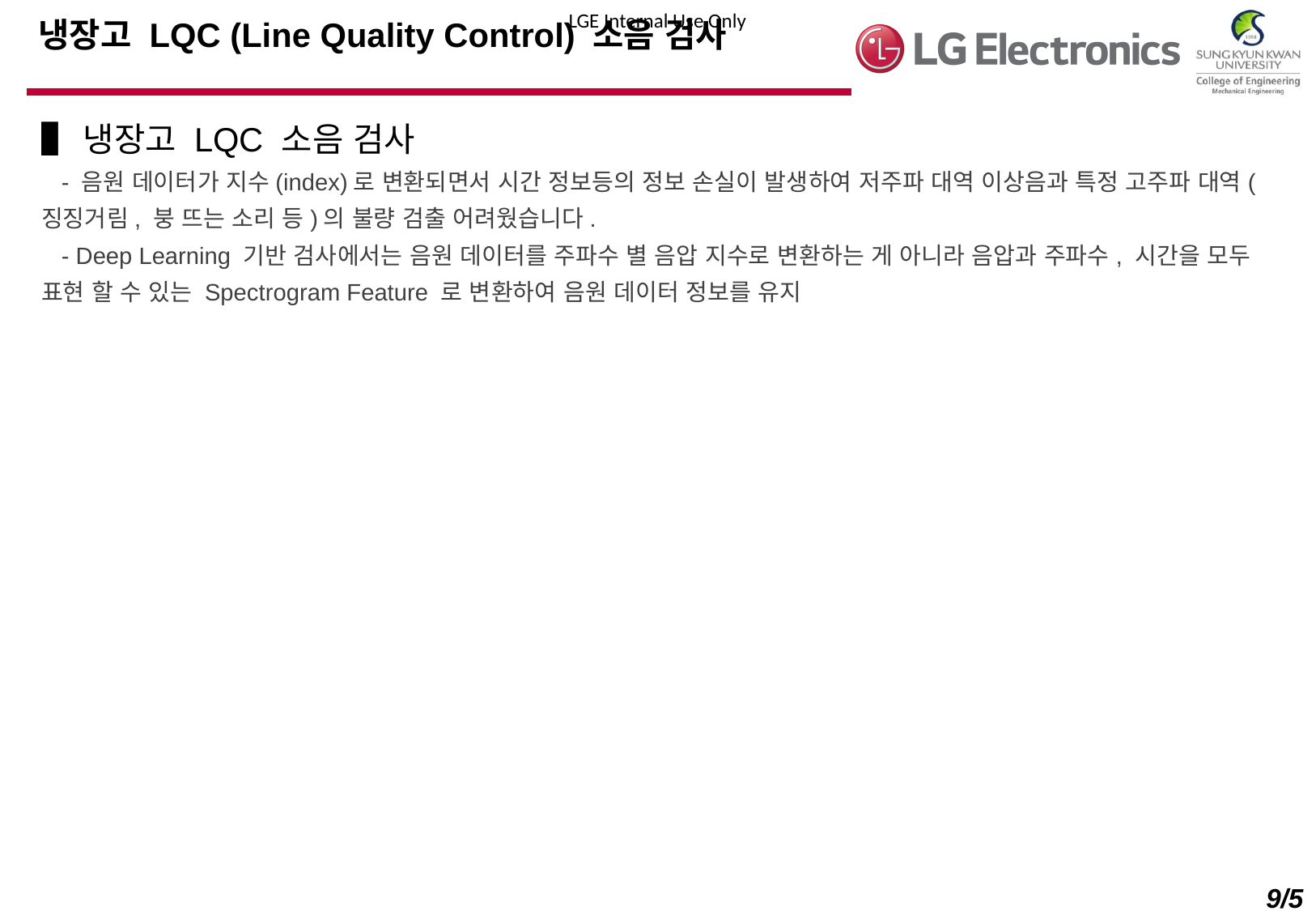

냉장고 LQC (Line Quality Control) 소음 검사
▌냉장고 LQC 소음 검사
   - 음원 데이터가 지수(index)로 변환되면서 시간 정보등의 정보 손실이 발생하여 저주파 대역 이상음과 특정 고주파 대역(징징거림, 붕 뜨는 소리 등)의 불량 검출 어려웠습니다.
   - Deep Learning 기반 검사에서는 음원 데이터를 주파수 별 음압 지수로 변환하는 게 아니라 음압과 주파수, 시간을 모두 표현 할 수 있는 Spectrogram Feature 로 변환하여 음원 데이터 정보를 유지
9/5